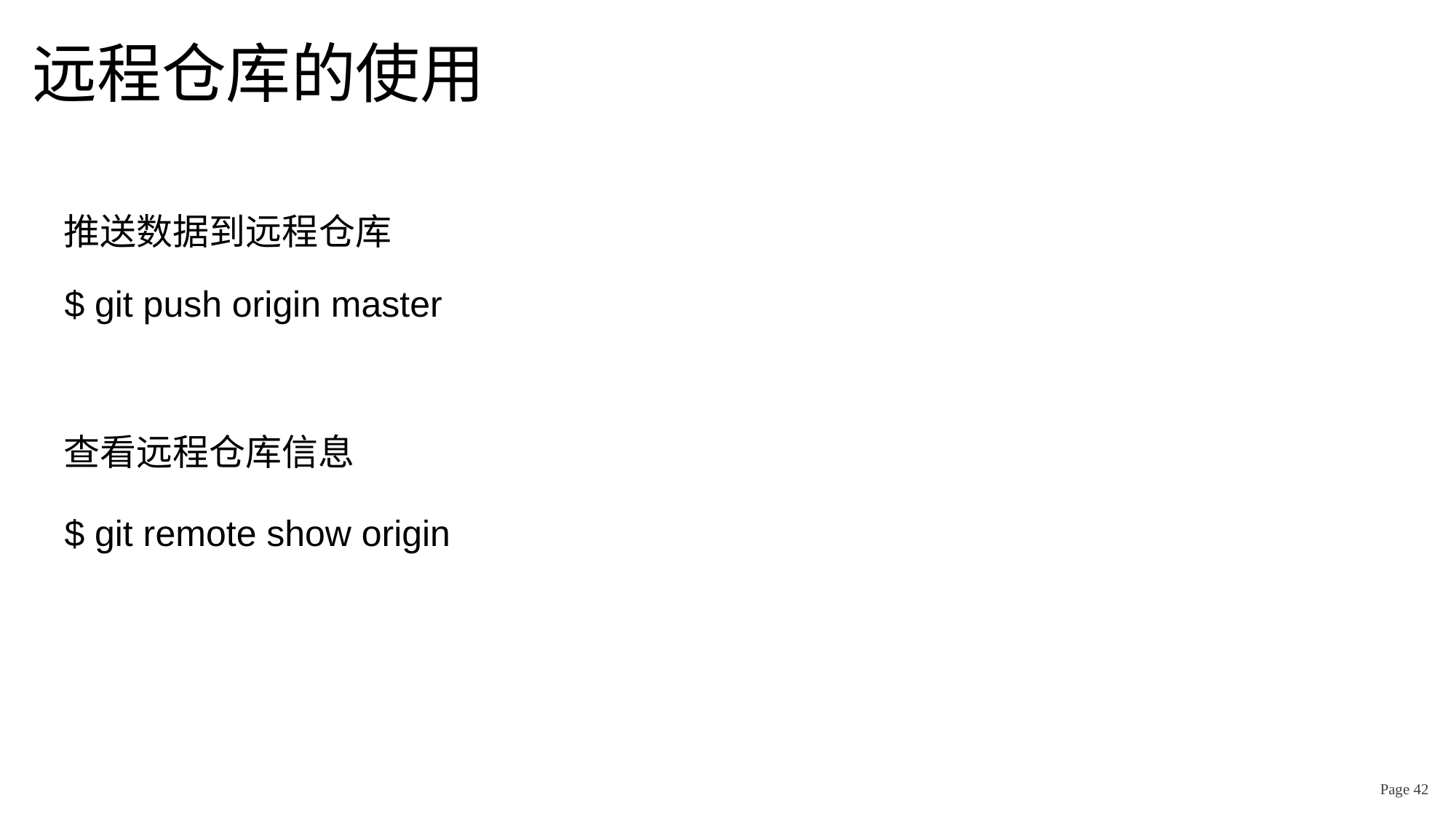

# 远程仓库的使用
推送数据到远程仓库
$ git push origin master
查看远程仓库信息
$ git remote show origin